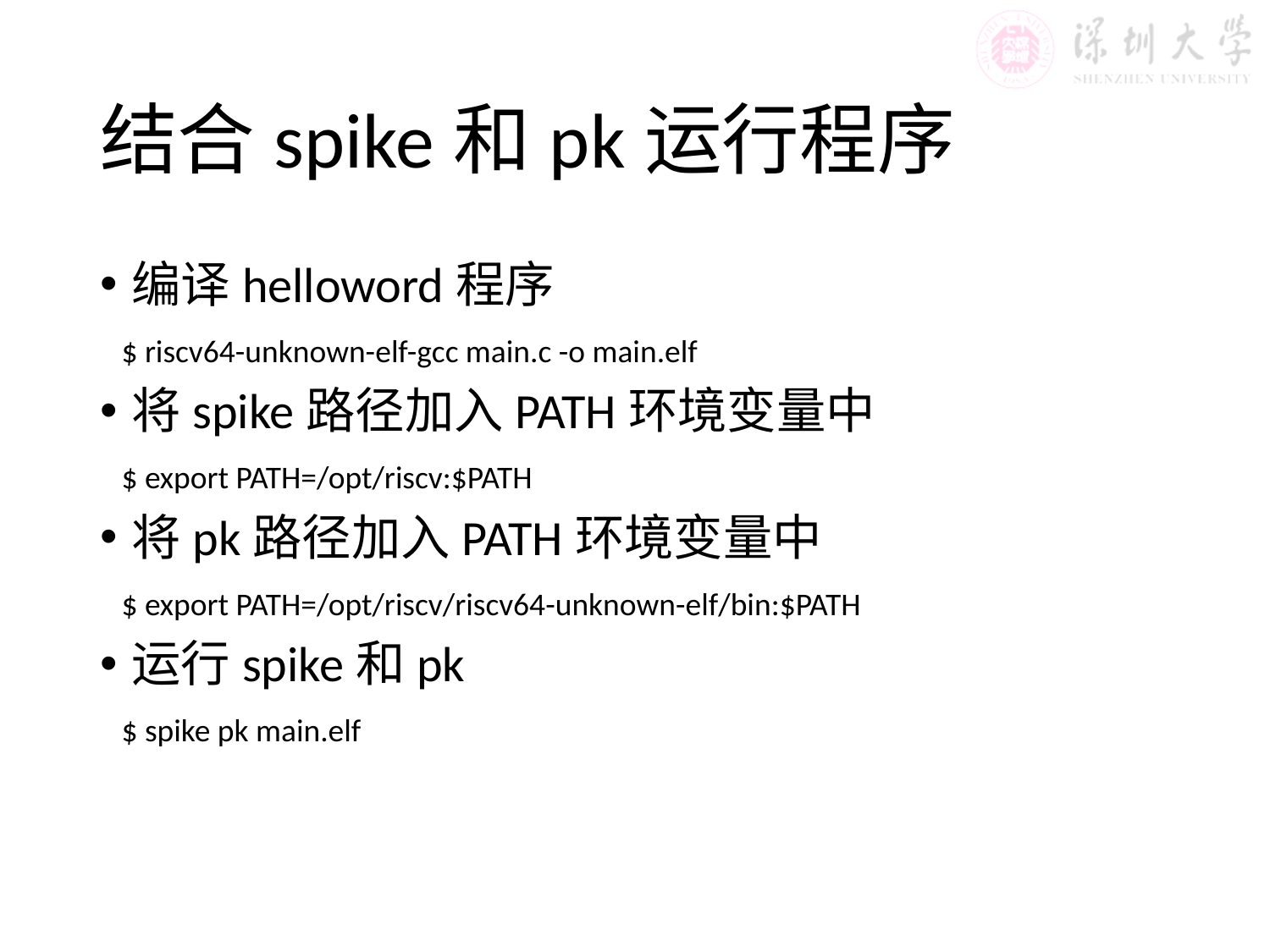

# 结合spike和pk运行程序
编译helloword程序
   $ riscv64-unknown-elf-gcc main.c -o main.elf
将spike路径加入PATH环境变量中
   $ export PATH=/opt/riscv:$PATH
将pk路径加入PATH环境变量中
   $ export PATH=/opt/riscv/riscv64-unknown-elf/bin:$PATH
运行spike和pk
   $ spike pk main.elf